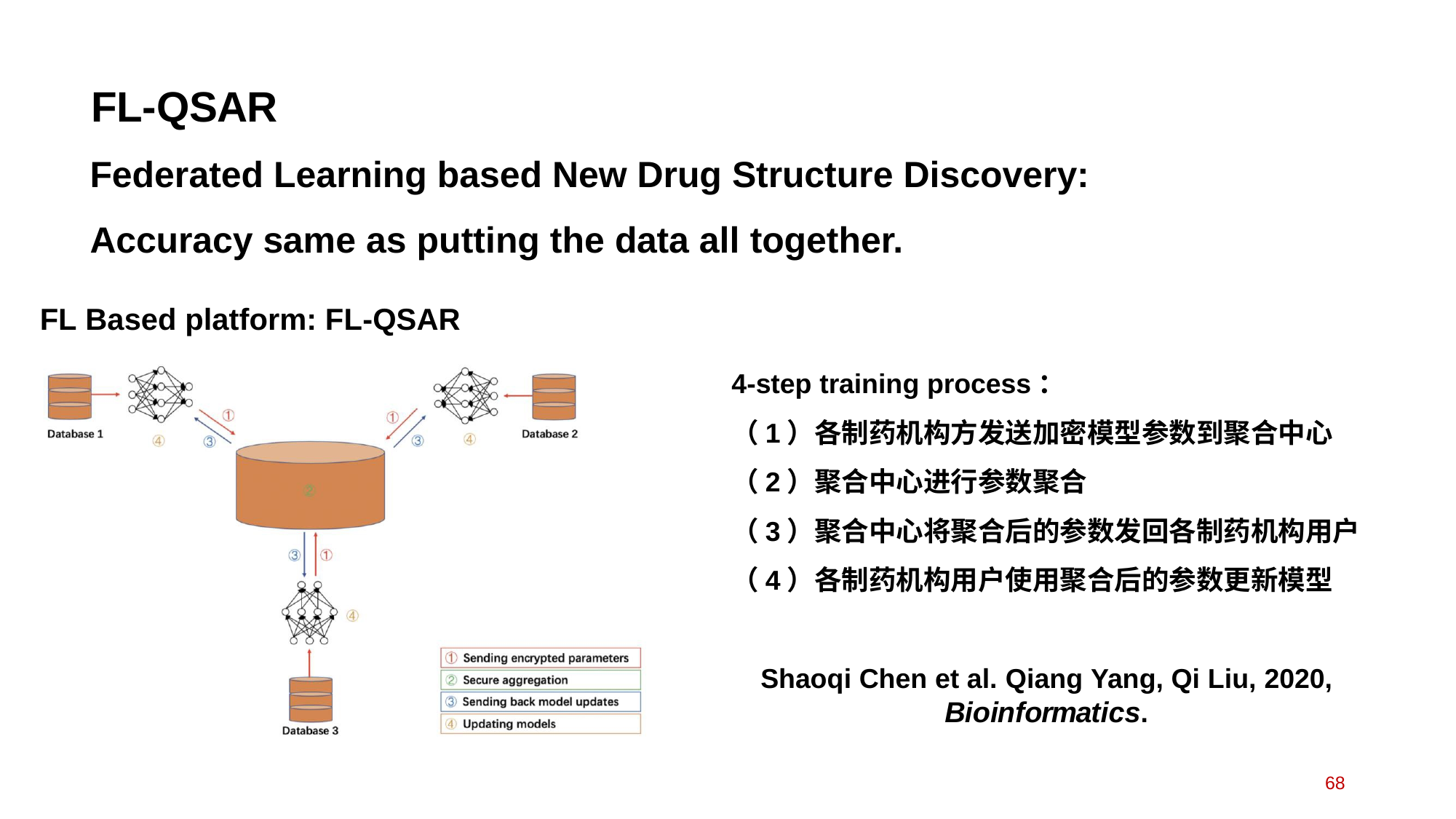

# FL-QSAR
Federated Learning based New Drug Structure Discovery:
Accuracy same as putting the data all together.

FL Based platform: FL-QSAR

4-step training process：
（1）各制药机构方发送加密模型参数到聚合中心
（2）聚合中心进行参数聚合
（3）聚合中心将聚合后的参数发回各制药机构用户
（4）各制药机构用户使用聚合后的参数更新模型

Shaoqi Chen et al. Qiang Yang, Qi Liu, 2020, Bioinformatics.

68